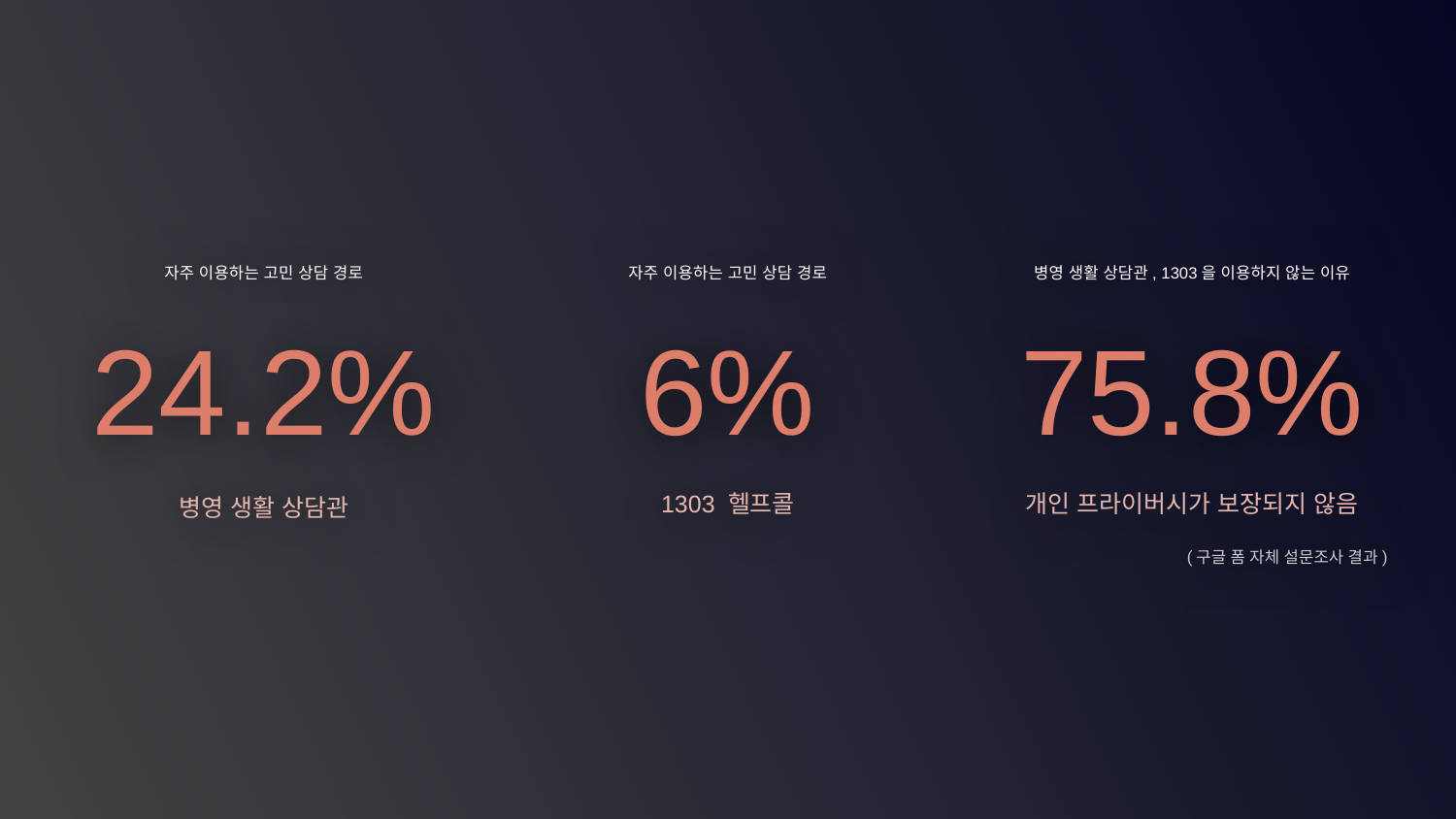

병영 생활 상담관, 1303을 이용하지 않는 이유
75.8%

개인 프라이버시가 보장되지 않음

(구글 폼 자체 설문조사 결과)
자주 이용하는 고민 상담 경로
6%

1303 헬프콜
자주 이용하는 고민 상담 경로
24.2%
병영 생활 상담관